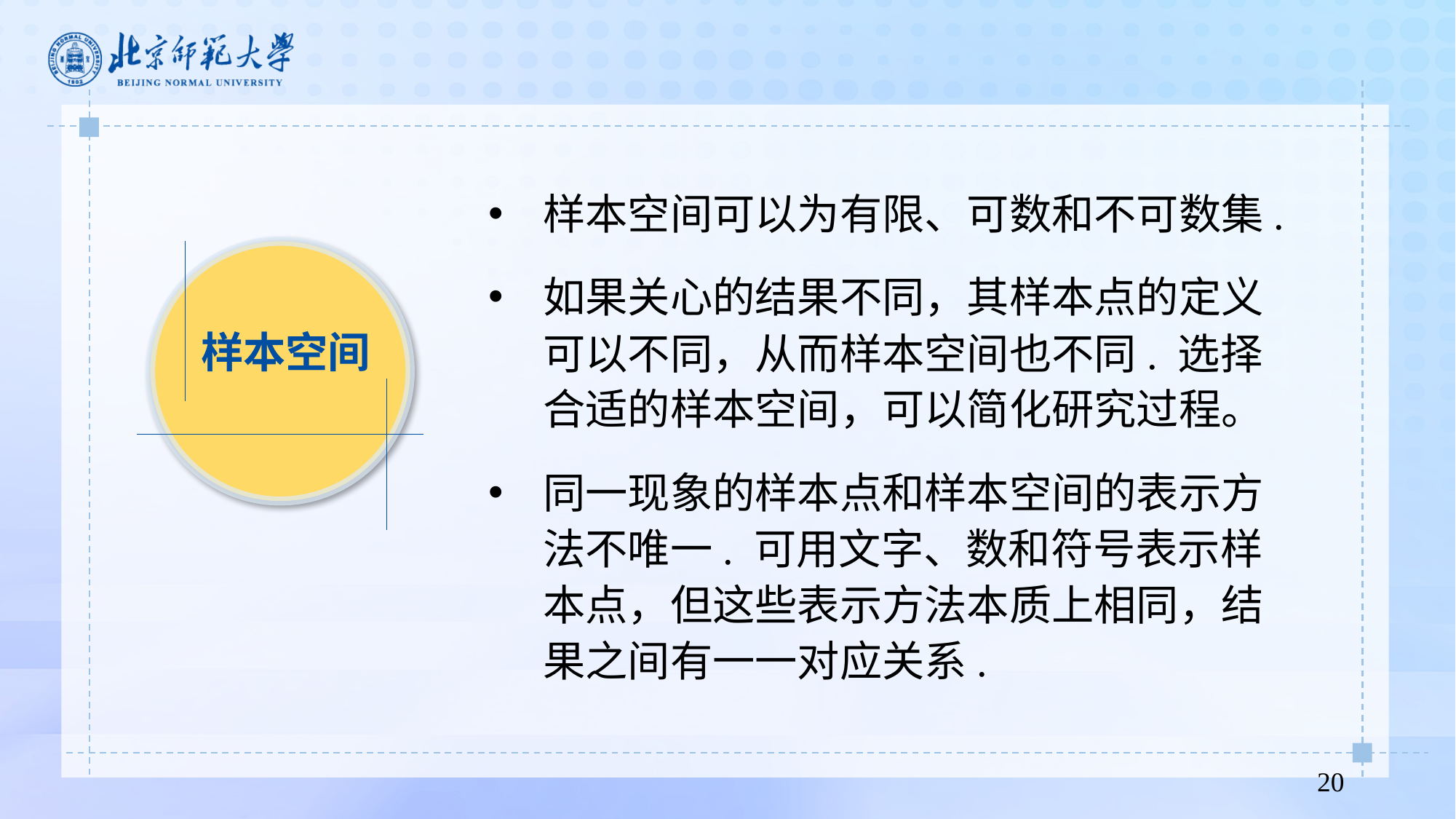

样本空间可以为有限、可数和不可数集.
如果关心的结果不同，其样本点的定义可以不同，从而样本空间也不同. 选择合适的样本空间，可以简化研究过程。
同一现象的样本点和样本空间的表示方法不唯一. 可用文字、数和符号表示样本点，但这些表示方法本质上相同，结果之间有一一对应关系.

样本空间

20